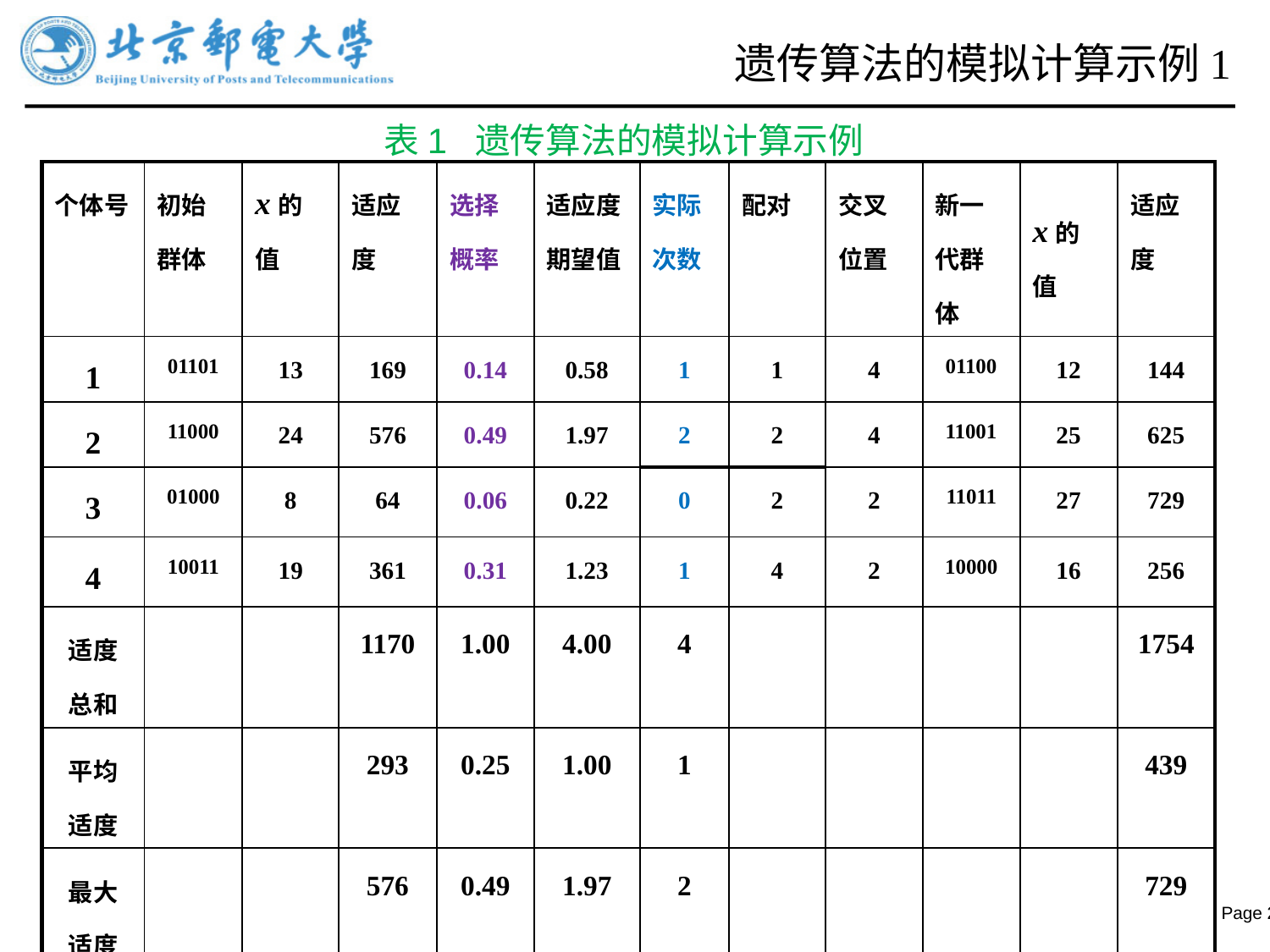

# 遗传算法的模拟计算示例1
表1  遗传算法的模拟计算示例
| 个体号 | 初始群体 | x的值 | 适应度 | 选择概率 | 适应度期望值 | 实际次数 | 配对 | 交叉位置 | 新一代群体 | x的值 | 适应度 |
| --- | --- | --- | --- | --- | --- | --- | --- | --- | --- | --- | --- |
| 1 | 01101 | 13 | 169 | 0.14 | 0.58 | 1 | 1 | 4 | 01100 | 12 | 144 |
| 2 | 11000 | 24 | 576 | 0.49 | 1.97 | 2 | 2 | 4 | 11001 | 25 | 625 |
| 3 | 01000 | 8 | 64 | 0.06 | 0.22 | 0 | 2 | 2 | 11011 | 27 | 729 |
| 4 | 10011 | 19 | 361 | 0.31 | 1.23 | 1 | 4 | 2 | 10000 | 16 | 256 |
| 适度 总和 |  |  | 1170 | 1.00 | 4.00 | 4 |  |  |  |  | 1754 |
| 平均 适度 |  |  | 293 | 0.25 | 1.00 | 1 |  |  |  |  | 439 |
| 最大 适度 |  |  | 576 | 0.49 | 1.97 | 2 |  |  |  |  | 729 |